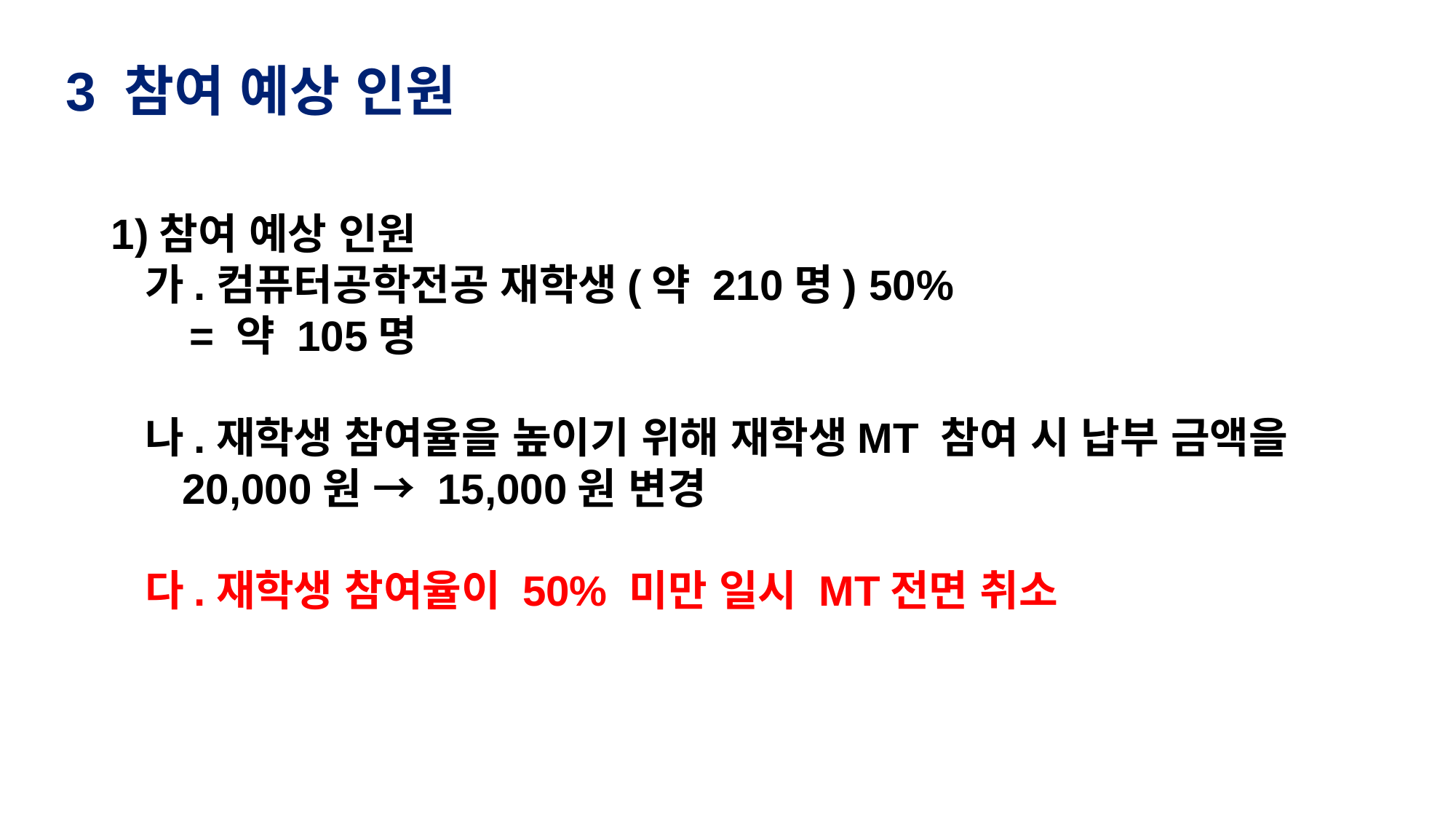

3 참여 예상 인원
 1)참여 예상 인원
   가.컴퓨터공학전공 재학생(약 210명) 50%
   = 약 105명

   나.재학생 참여율을 높이기 위해 재학생MT 참여 시 납부 금액을
       20,000원 → 15,000원 변경

   다.재학생 참여율이 50% 미만 일시 MT전면 취소